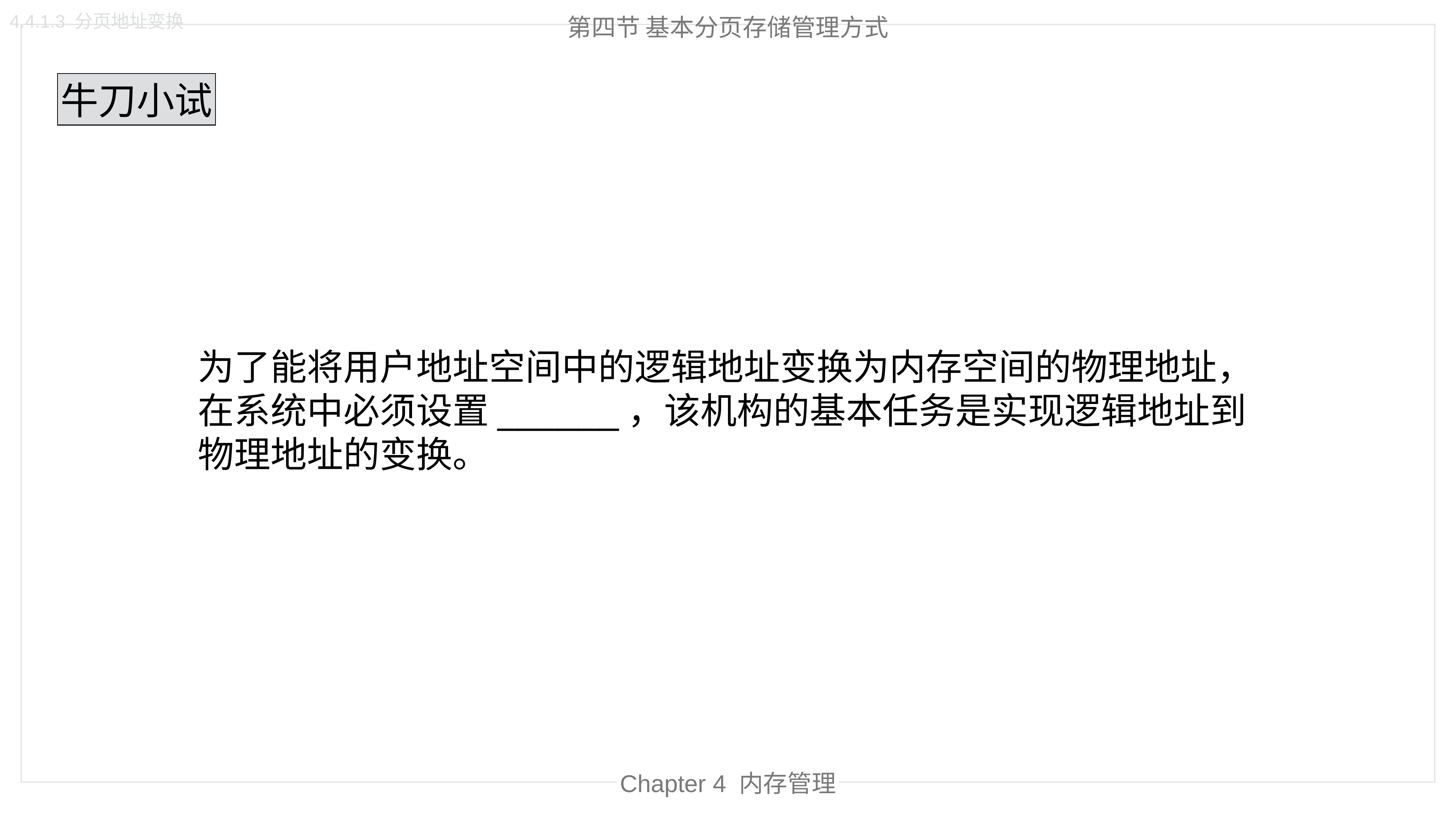

4.4.1.3 分页地址变换
第四节 基本分页存储管理方式

牛刀小试
为了能将用户地址空间中的逻辑地址变换为内存空间的物理地址，在系统中必须设置______，该机构的基本任务是实现逻辑地址到物理地址的变换。
Chapter 4 内存管理